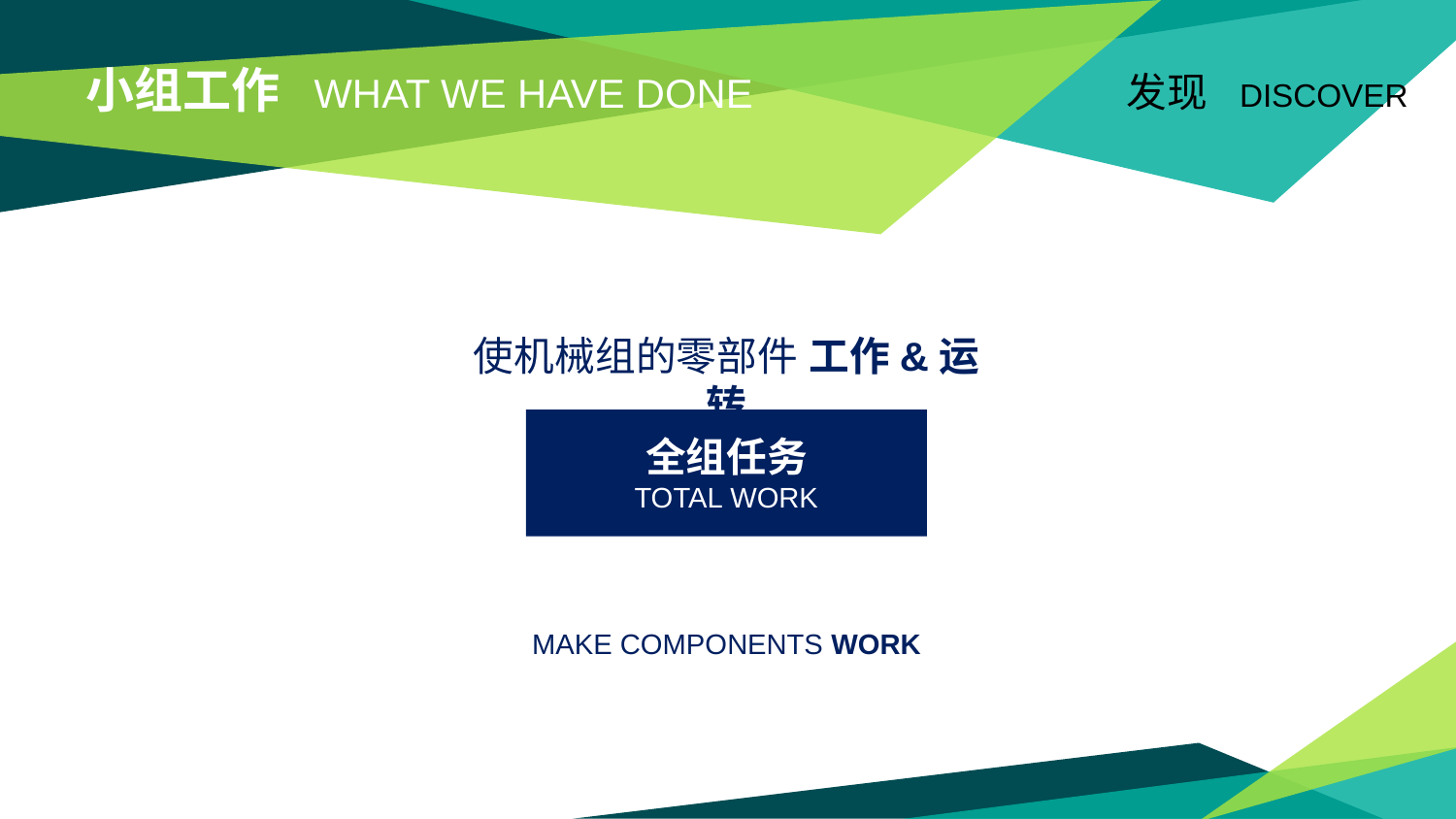

# 小组工作  What we have done
发现  discover
使机械组的零部件 工作&运转

Make components work
全组任务
Total work